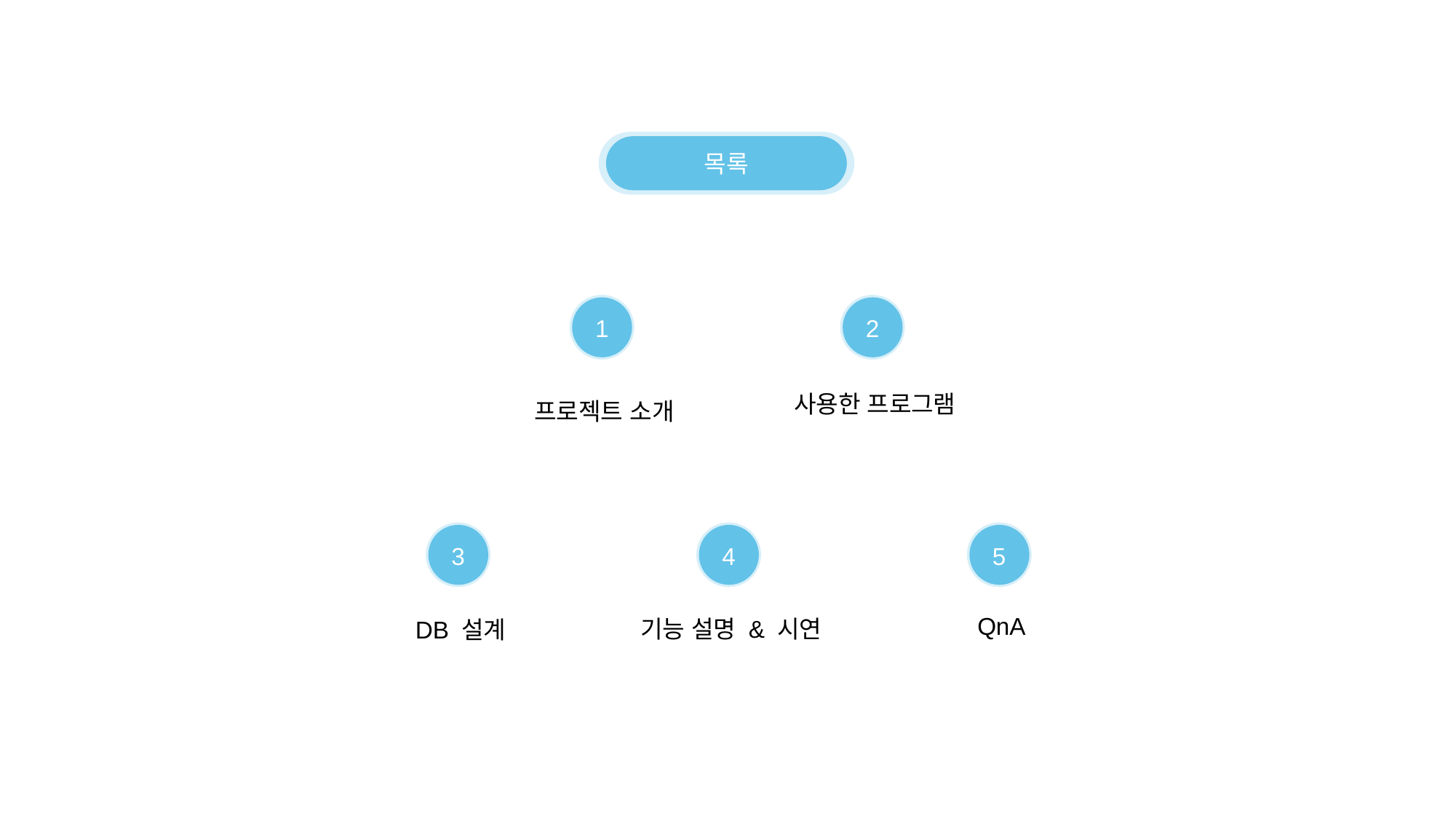

목록

1

2
사용한 프로그램
프로젝트 소개

3

4

5
QnA
기능 설명 & 시연
DB 설계